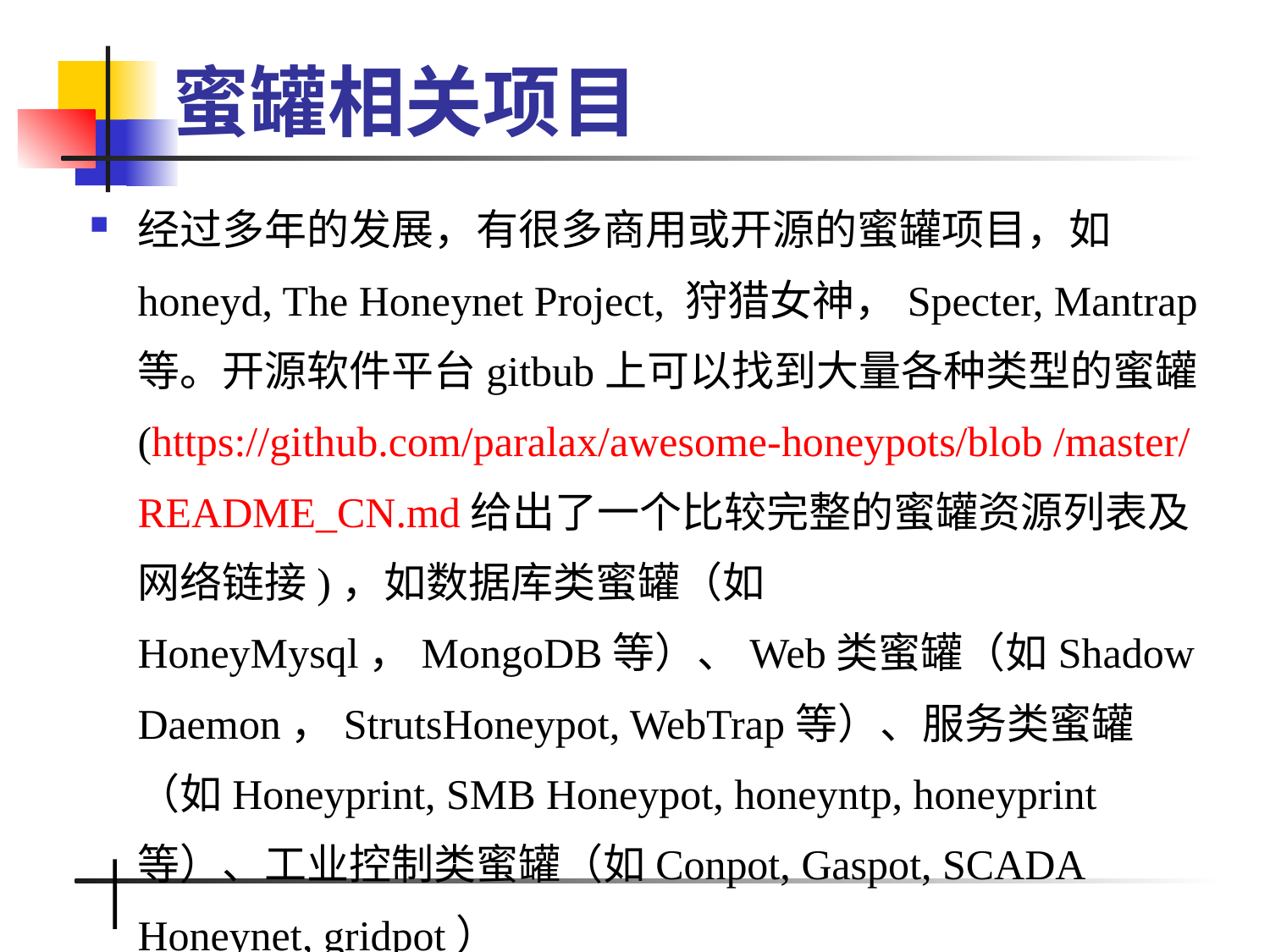

# 蜜罐相关项目
经过多年的发展，有很多商用或开源的蜜罐项目，如honeyd, The Honeynet Project, 狩猎女神，Specter, Mantrap等。开源软件平台gitbub上可以找到大量各种类型的蜜罐(https://github.com/paralax/awesome-honeypots/blob /master/ README_CN.md给出了一个比较完整的蜜罐资源列表及网络链接)，如数据库类蜜罐（如HoneyMysql，MongoDB等）、Web类蜜罐（如Shadow Daemon，StrutsHoneypot, WebTrap等）、服务类蜜罐（如Honeyprint, SMB Honeypot, honeyntp, honeyprint等）、工业控制类蜜罐（如Conpot, Gaspot, SCADA Honeynet, gridpot）